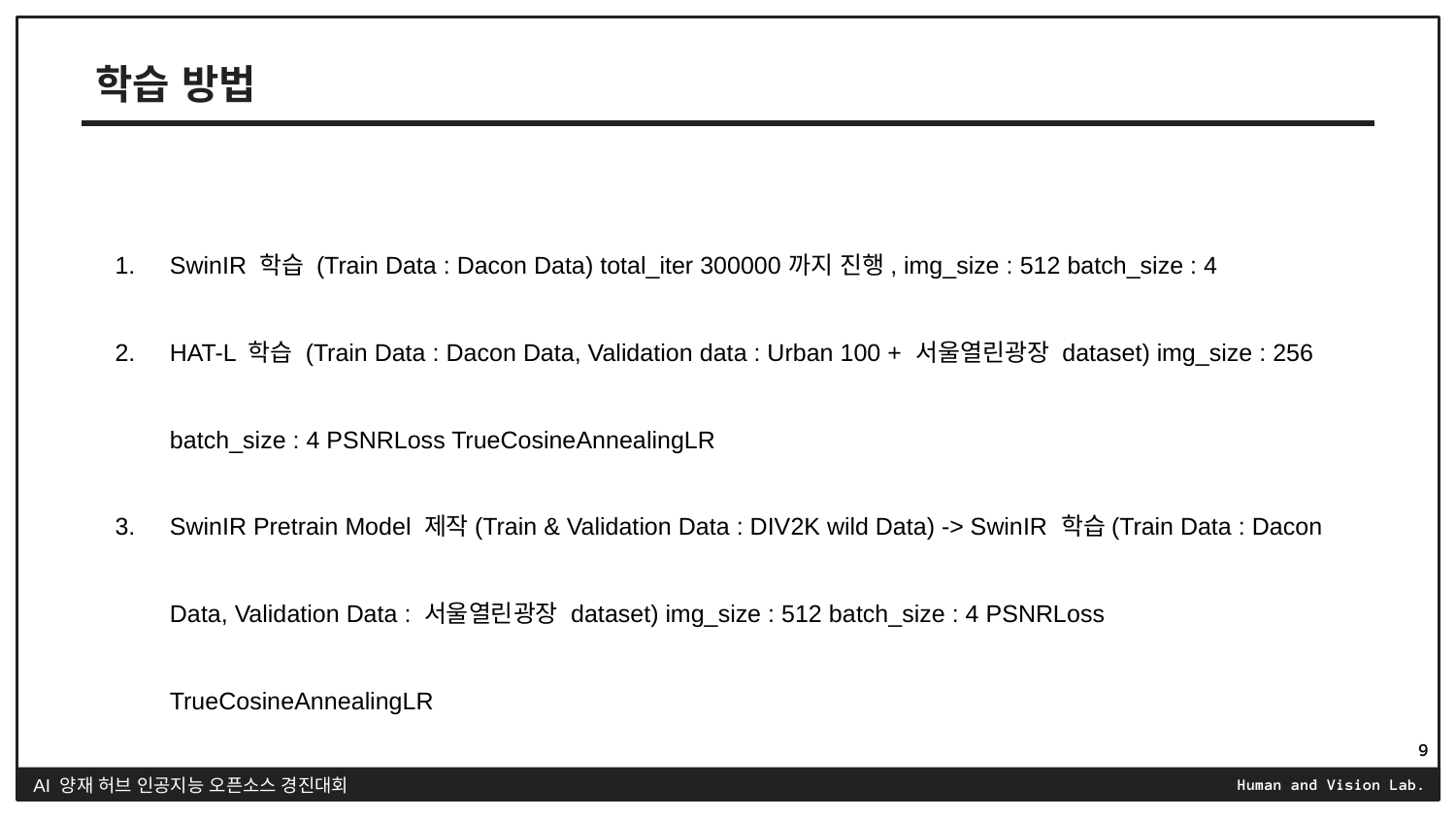

# 학습 방법
SwinIR 학습 (Train Data : Dacon Data) total_iter 300000까지 진행, img_size : 512 batch_size : 4
HAT-L 학습 (Train Data : Dacon Data, Validation data : Urban 100 + 서울열린광장 dataset) img_size : 256 batch_size : 4 PSNRLoss TrueCosineAnnealingLR
SwinIR Pretrain Model 제작(Train & Validation Data : DIV2K wild Data) -> SwinIR 학습(Train Data : Dacon Data, Validation Data : 서울열린광장 dataset) img_size : 512 batch_size : 4 PSNRLoss TrueCosineAnnealingLR
9

AI 양재 허브 인공지능 오픈소스 경진대회